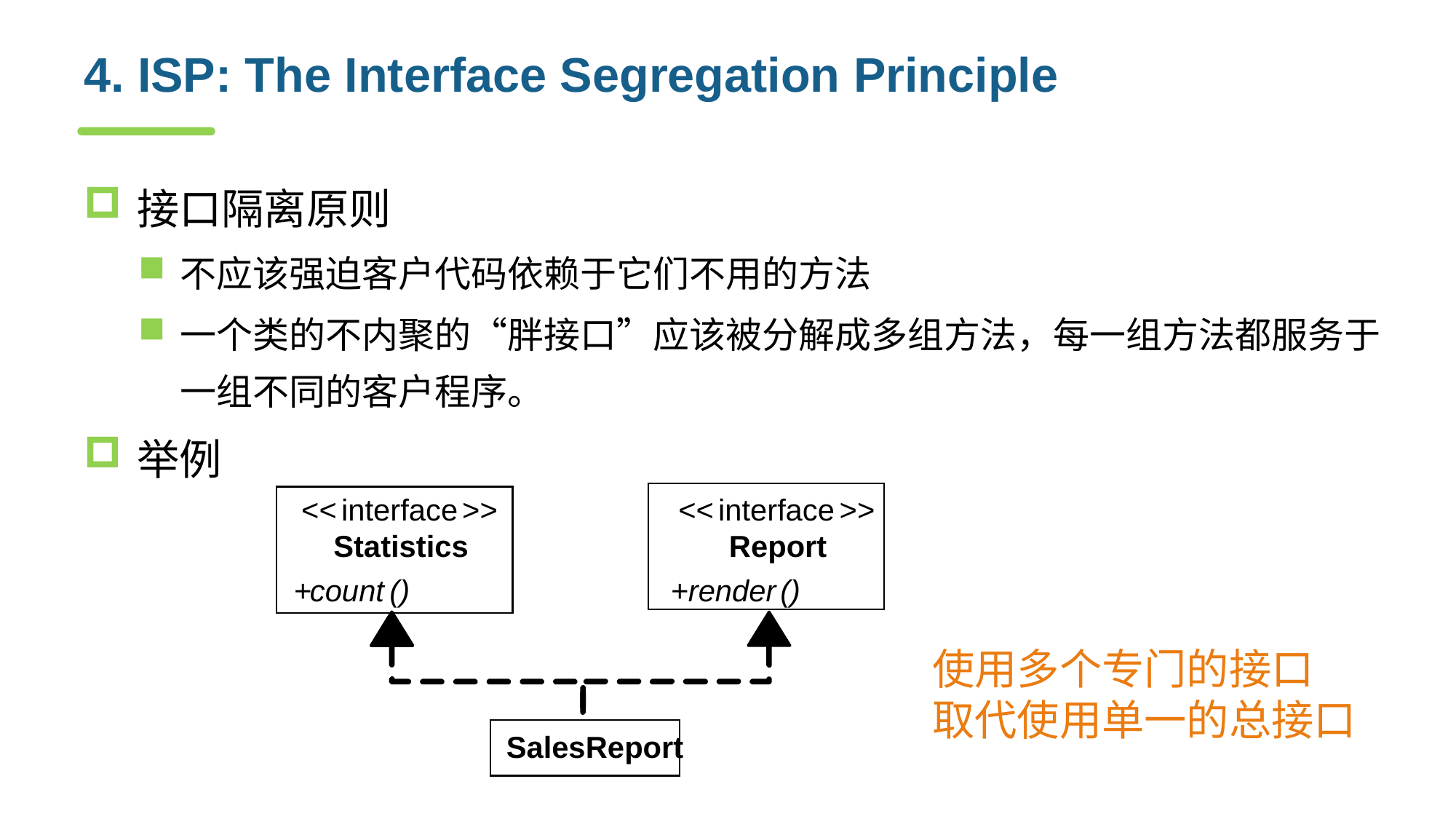

# 4. ISP: The Interface Segregation Principle
接口隔离原则
不应该强迫客户代码依赖于它们不用的方法
一个类的不内聚的“胖接口”应该被分解成多组方法，每一组方法都服务于一组不同的客户程序。
举例

<<
interface
>>
<<
interface
>>
Statistics
Report

+
count
()
+
render
()

SalesReport

使用多个专门的接口
取代使用单一的总接口

20